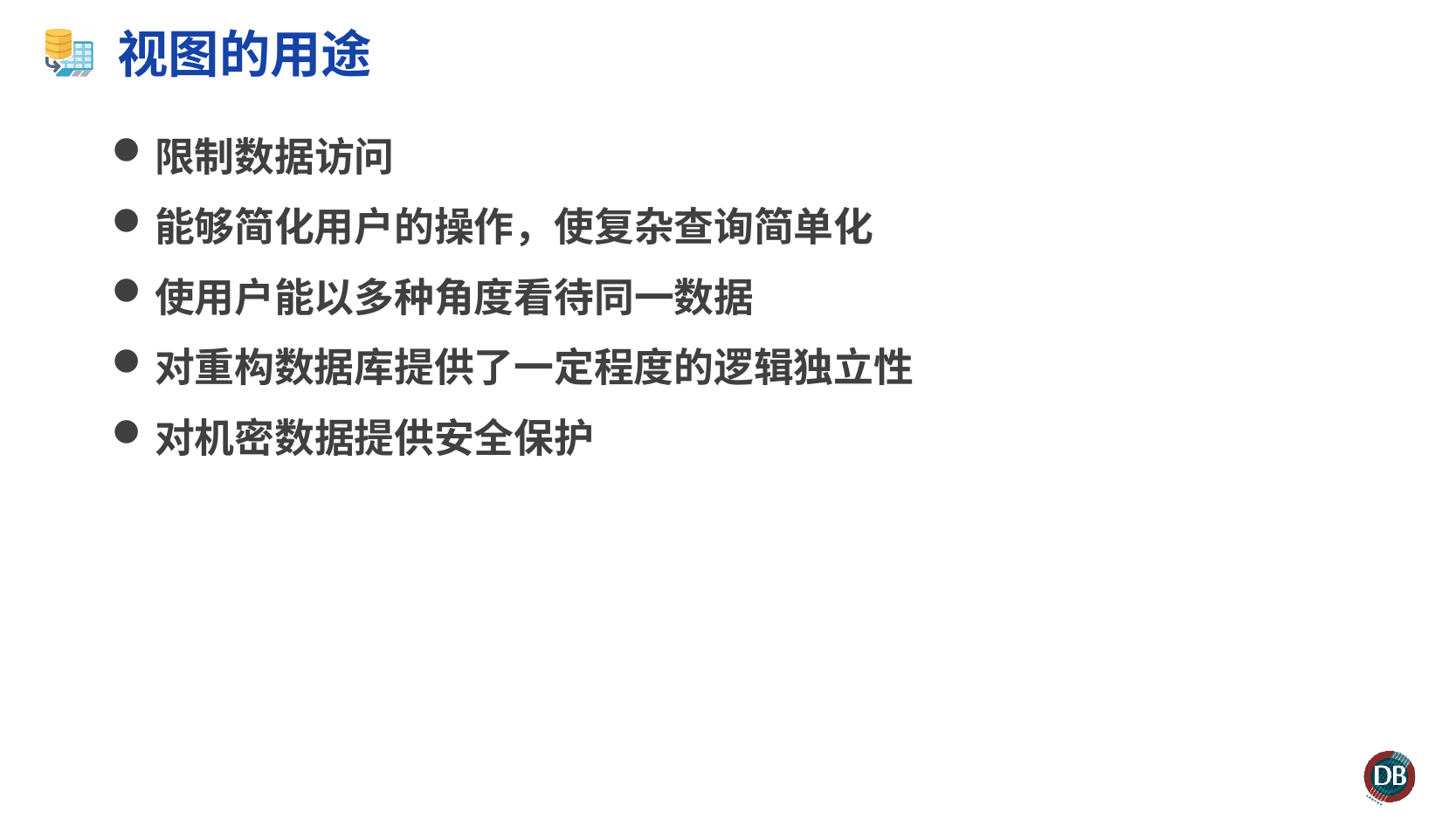

# 视图的用途
限制数据访问
能够简化用户的操作，使复杂查询简单化
使用户能以多种角度看待同一数据
对重构数据库提供了一定程度的逻辑独立性
对机密数据提供安全保护